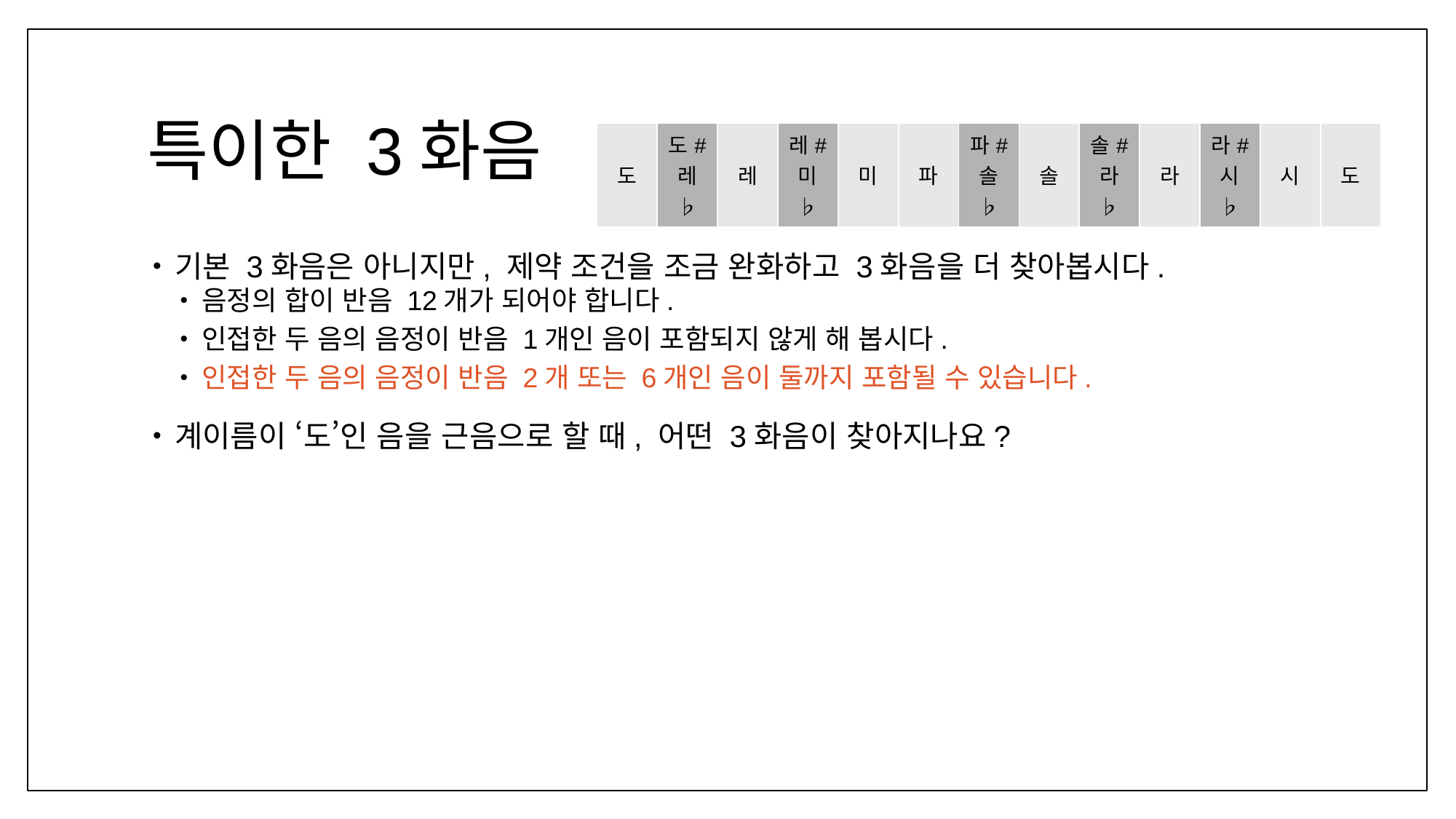

# 특이한 3화음
| 도 | 도# 레♭ | 레 | 레# 미♭ | 미 | 파 | 파# 솔♭ | 솔 | 솔# 라♭ | 라 | 라# 시♭ | 시 | 도 |
| --- | --- | --- | --- | --- | --- | --- | --- | --- | --- | --- | --- | --- |
기본 3화음은 아니지만, 제약 조건을 조금 완화하고 3화음을 더 찾아봅시다.
음정의 합이 반음 12개가 되어야 합니다.
인접한 두 음의 음정이 반음 1개인 음이 포함되지 않게 해 봅시다.
인접한 두 음의 음정이 반음 2개 또는 6개인 음이 둘까지 포함될 수 있습니다.
계이름이 ‘도’인 음을 근음으로 할 때, 어떤 3화음이 찾아지나요?